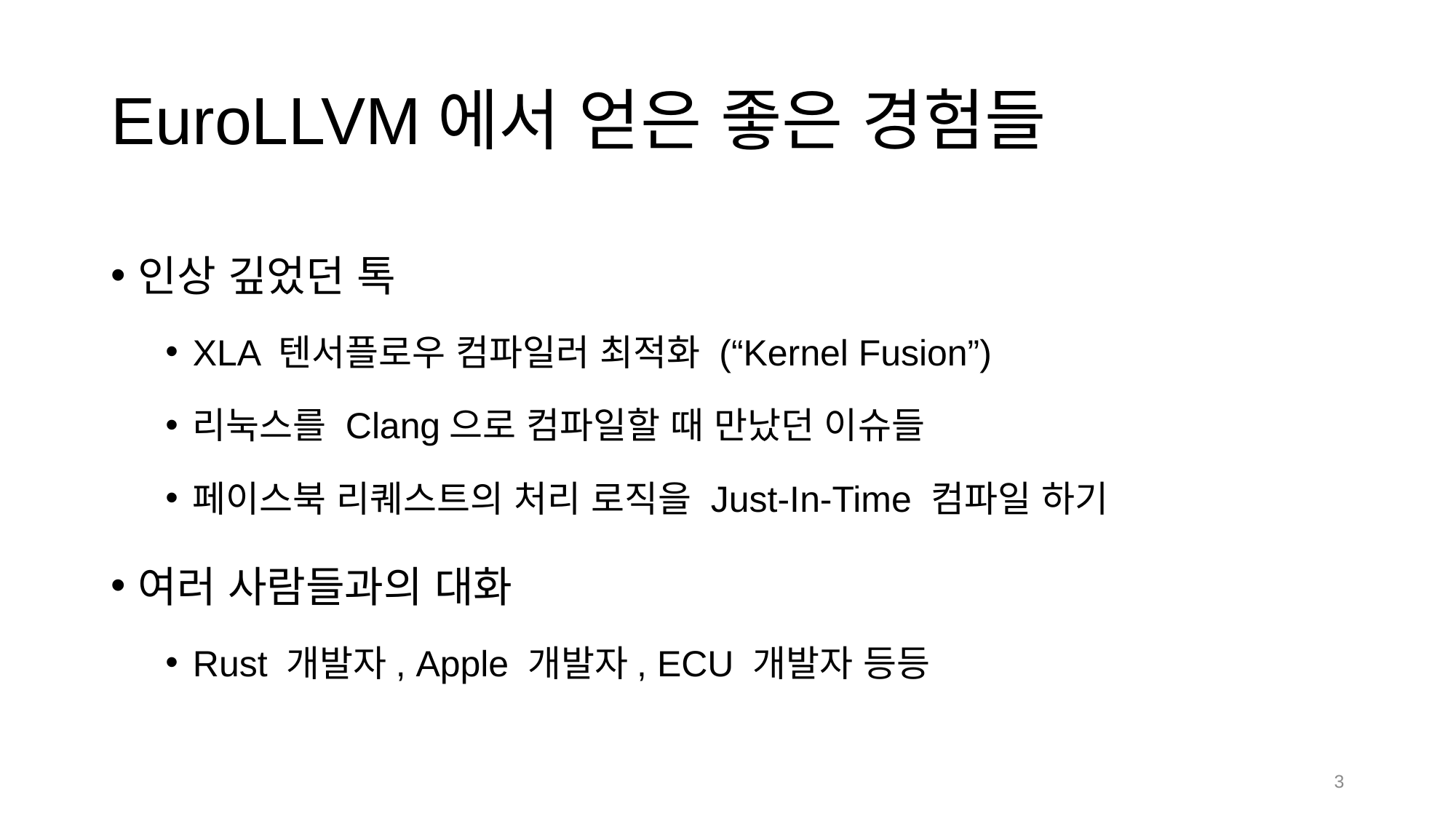

# EuroLLVM에서 얻은 좋은 경험들
인상 깊었던 톡
XLA 텐서플로우 컴파일러 최적화 (“Kernel Fusion”)
리눅스를 Clang으로 컴파일할 때 만났던 이슈들
페이스북 리퀘스트의 처리 로직을 Just-In-Time 컴파일 하기
여러 사람들과의 대화
Rust 개발자, Apple 개발자, ECU 개발자 등등
3